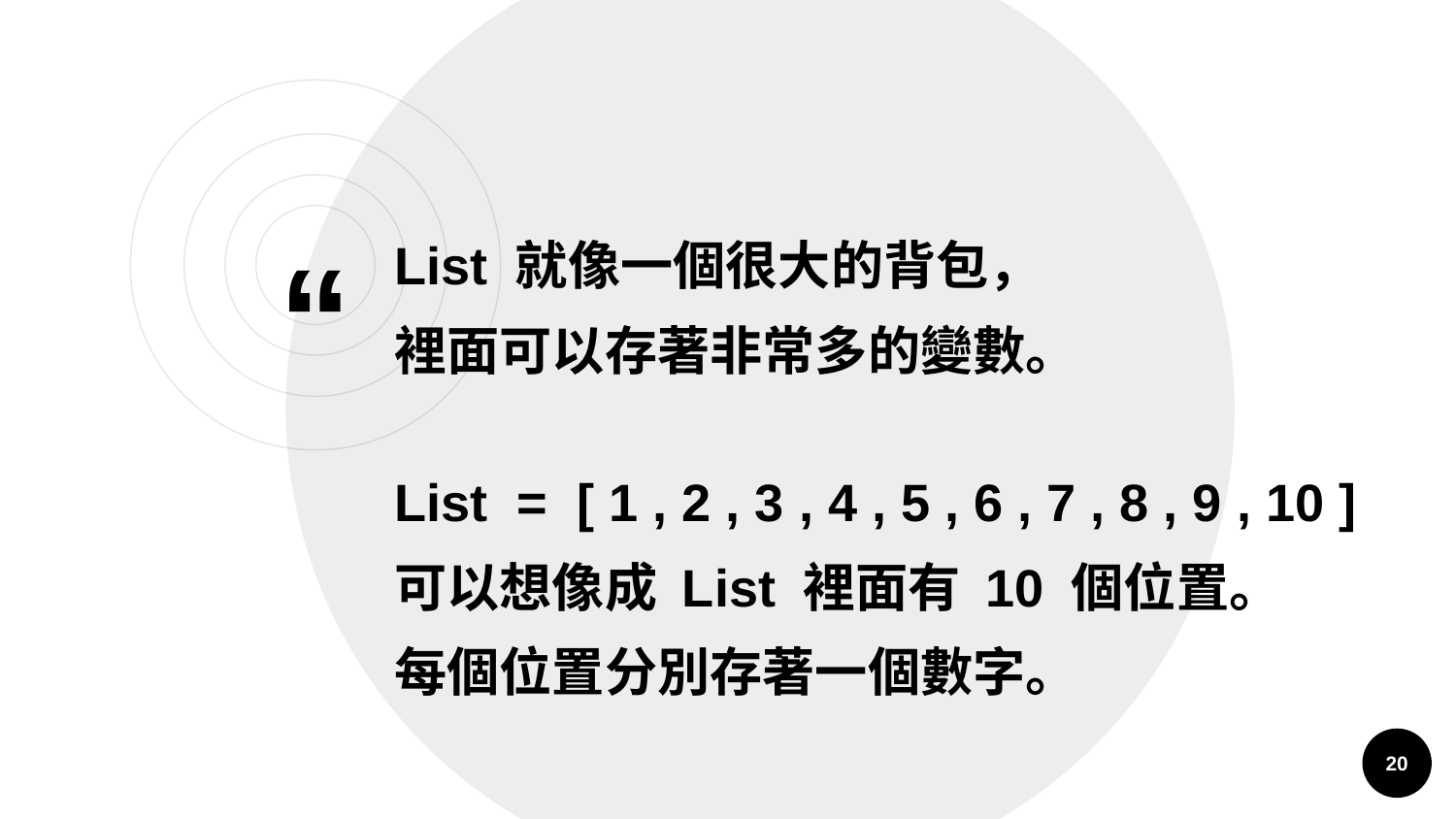

List 就像一個很大的背包，
裡面可以存著非常多的變數。
List  =  [ 1 , 2 , 3 , 4 , 5 , 6 , 7 , 8 , 9 , 10 ]
可以想像成 List 裡面有 10 個位置。
每個位置分別存著一個數字。
20